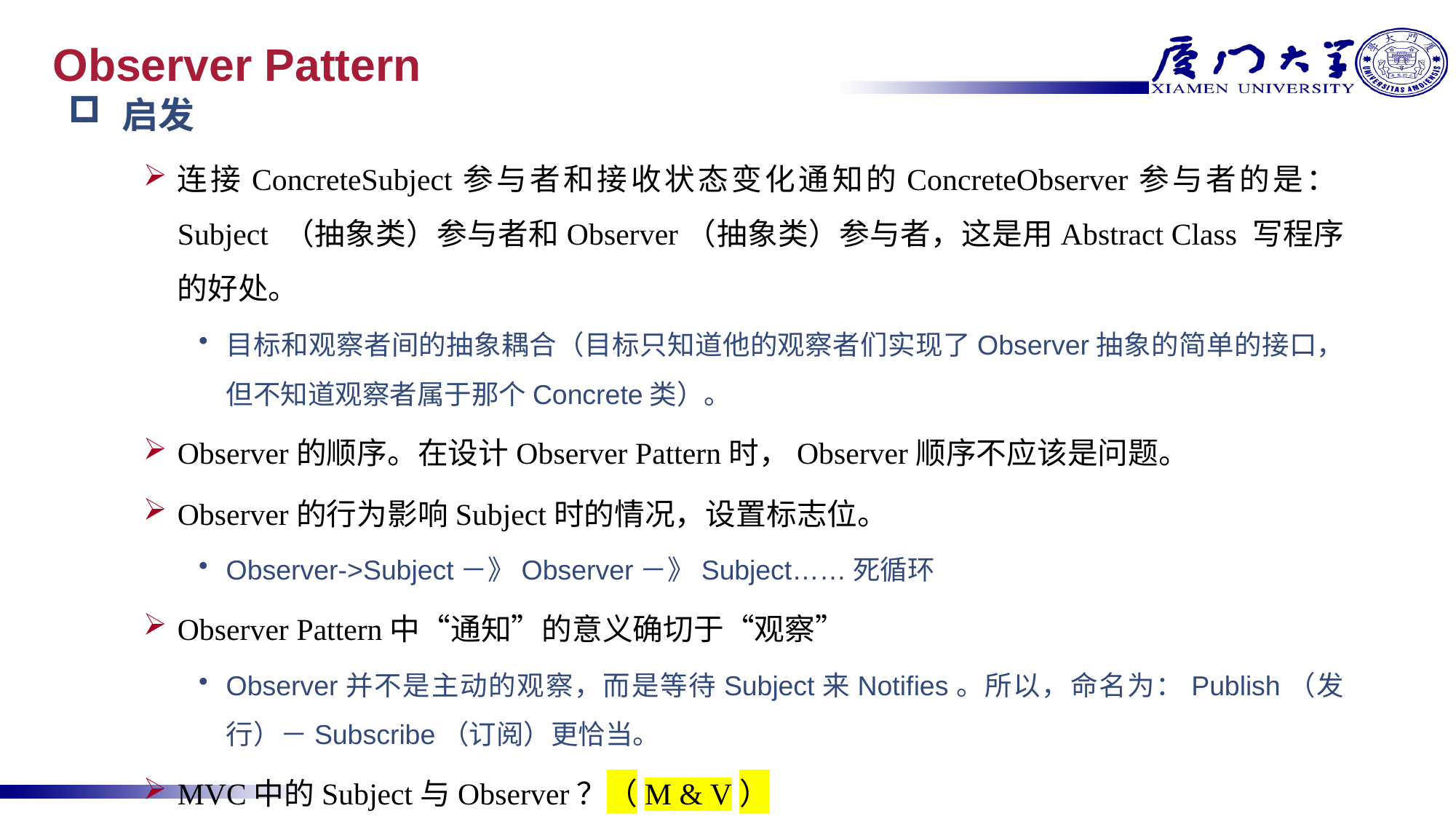

# Observer Pattern
启发
连接ConcreteSubject参与者和接收状态变化通知的ConcreteObserver参与者的是：Subject （抽象类）参与者和Observer（抽象类）参与者，这是用Abstract Class 写程序的好处。
目标和观察者间的抽象耦合（目标只知道他的观察者们实现了Observer抽象的简单的接口，但不知道观察者属于那个Concrete类）。
Observer的顺序。在设计Observer Pattern时，Observer顺序不应该是问题。
Observer的行为影响Subject时的情况，设置标志位。
Observer->Subject－》Observer－》Subject……死循环
Observer Pattern中“通知”的意义确切于“观察”
Observer并不是主动的观察，而是等待Subject来Notifies。所以，命名为：Publish（发行）－Subscribe（订阅）更恰当。
MVC中的Subject与Observer？（M & V）